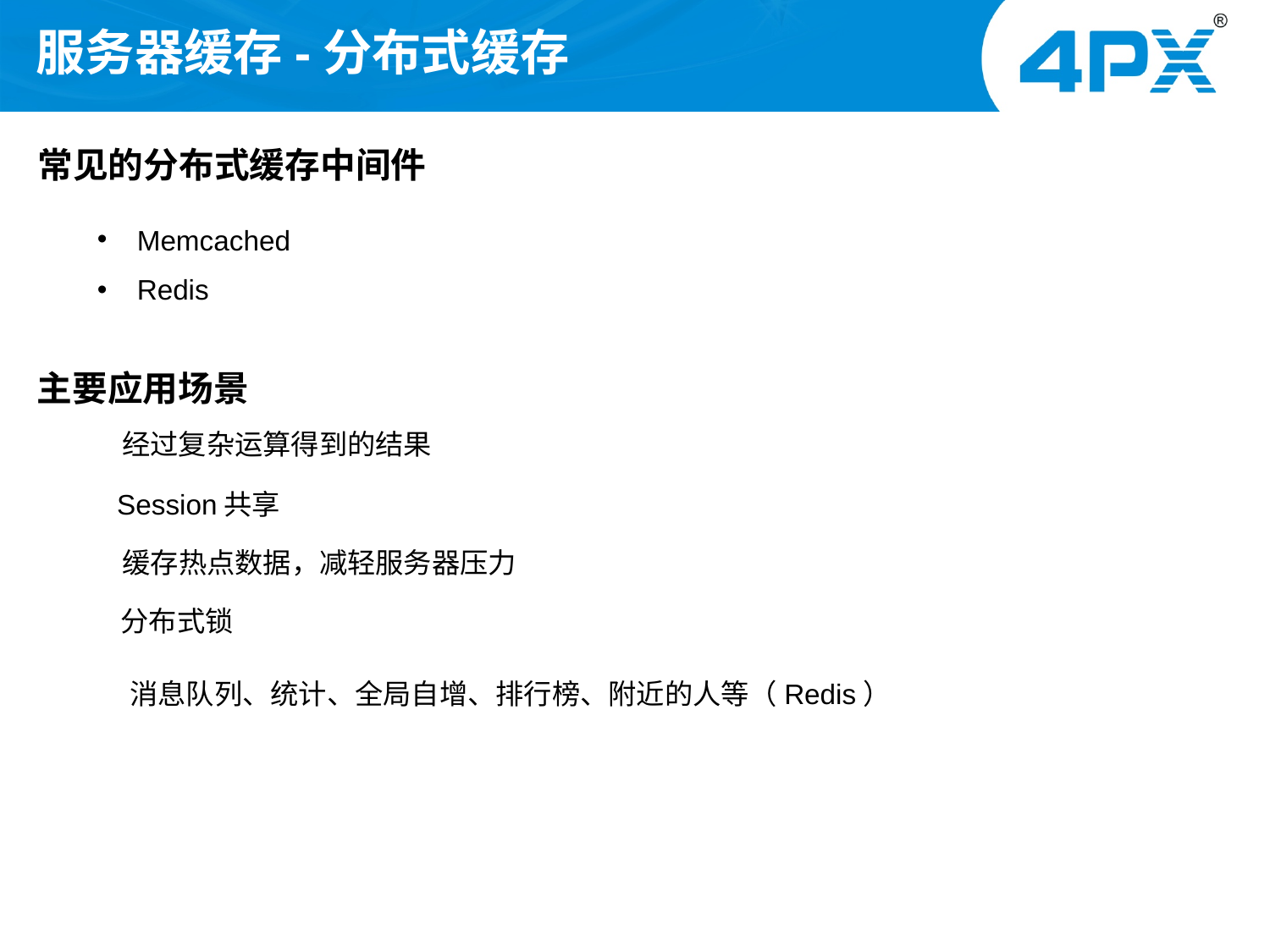

# 服务器缓存-分布式缓存
常见的分布式缓存中间件
Memcached
Redis
主要应用场景
经过复杂运算得到的结果
Session共享
缓存热点数据，减轻服务器压力
分布式锁
消息队列、统计、全局自增、排行榜、附近的人等（Redis）